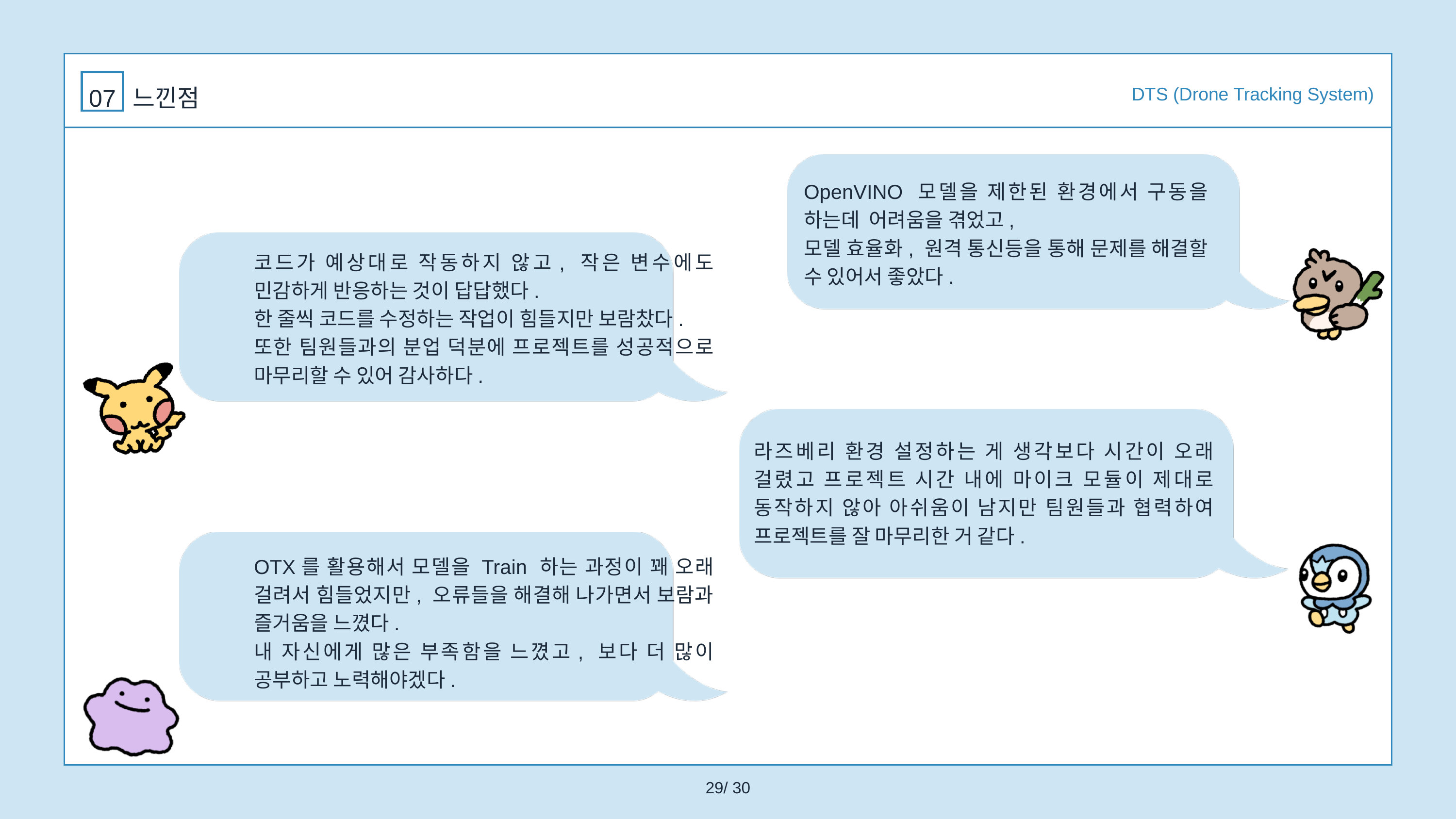

DTS (Drone Tracking System)
07
느낀점

OpenVINO 모델을 제한된 환경에서 구동을 하는데  어려움을 겪었고,
모델 효율화, 원격 통신등을 통해 문제를 해결할 수 있어서 좋았다.

코드가 예상대로 작동하지 않고, 작은 변수에도 민감하게 반응하는 것이 답답했다.
한 줄씩 코드를 수정하는 작업이 힘들지만 보람찼다.
또한 팀원들과의 분업 덕분에 프로젝트를 성공적으로 마무리할 수 있어 감사하다.

라즈베리 환경 설정하는 게 생각보다 시간이 오래 걸렸고 프로젝트 시간 내에 마이크 모듈이 제대로 동작하지 않아 아쉬움이 남지만 팀원들과 협력하여 프로젝트를 잘 마무리한 거 같다.

OTX를 활용해서 모델을 Train 하는 과정이 꽤 오래 걸려서 힘들었지만, 오류들을 해결해 나가면서 보람과 즐거움을 느꼈다.
내 자신에게 많은 부족함을 느꼈고, 보다 더 많이 공부하고 노력해야겠다.

29/ 30